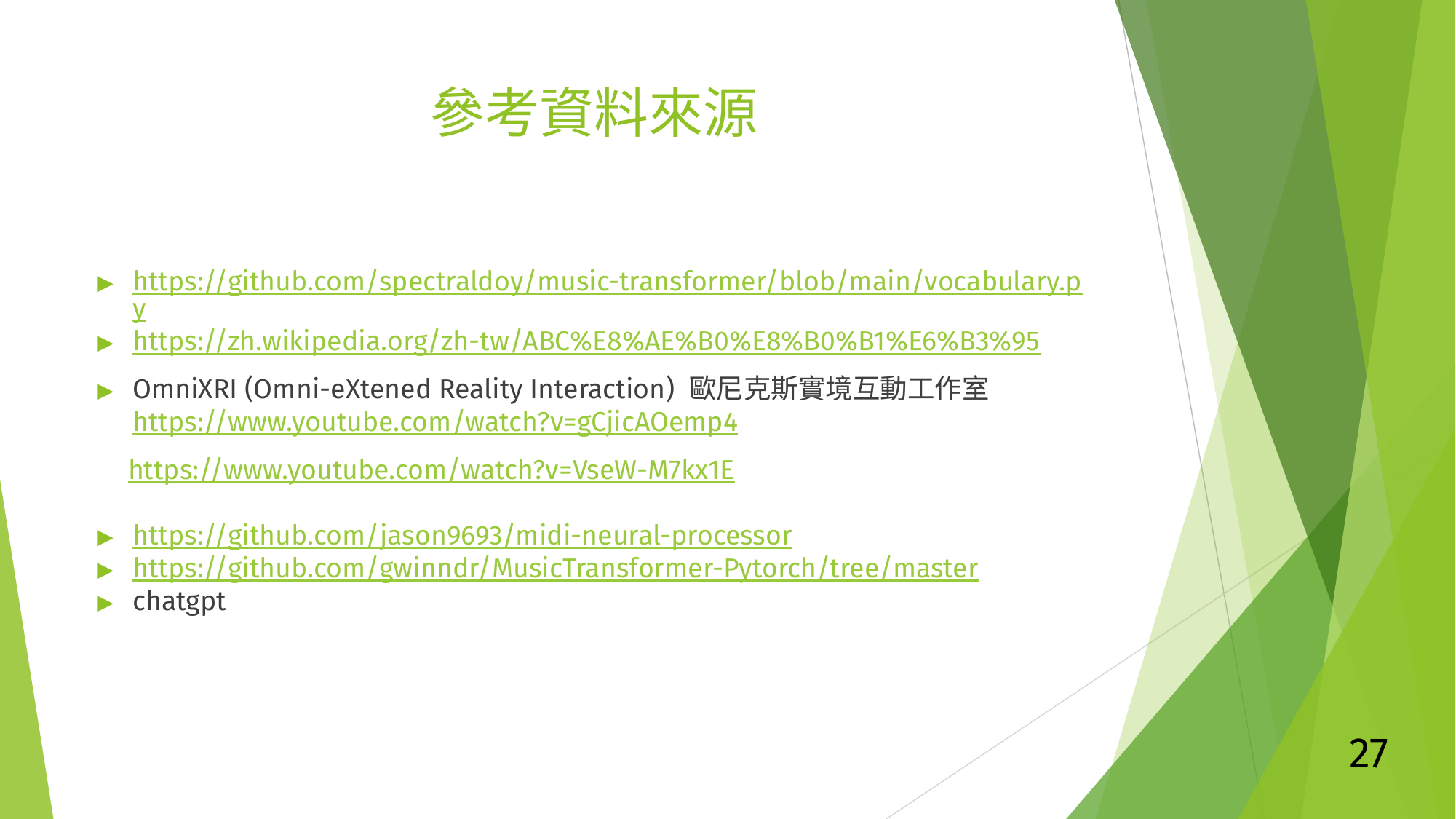

# 參考資料來源
https://github.com/spectraldoy/music-transformer/blob/main/vocabulary.py
https://zh.wikipedia.org/zh-tw/ABC%E8%AE%B0%E8%B0%B1%E6%B3%95
OmniXRI (Omni-eXtened Reality Interaction) 歐尼克斯實境互動工作室https://www.youtube.com/watch?v=gCjicAOemp4
     https://www.youtube.com/watch?v=VseW-M7kx1E

https://github.com/jason9693/midi-neural-processor
https://github.com/gwinndr/MusicTransformer-Pytorch/tree/master
chatgpt

27